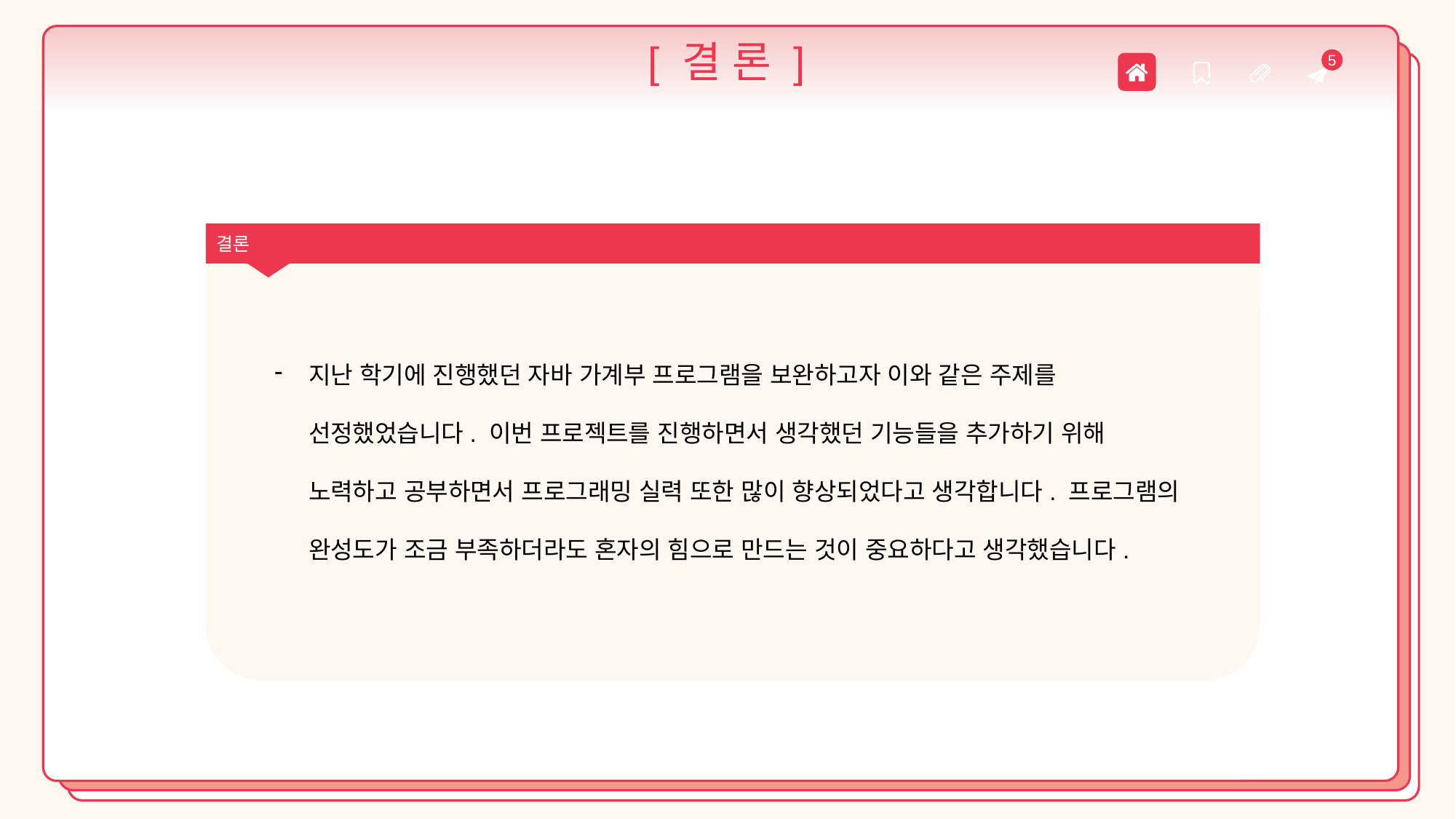

[ 결 론 ]

5

결론

지난 학기에 진행했던 자바 가계부 프로그램을 보완하고자 이와 같은 주제를 선정했었습니다. 이번 프로젝트를 진행하면서 생각했던 기능들을 추가하기 위해 노력하고 공부하면서 프로그래밍 실력 또한 많이 향상되었다고 생각합니다. 프로그램의 완성도가 조금 부족하더라도 혼자의 힘으로 만드는 것이 중요하다고 생각했습니다.